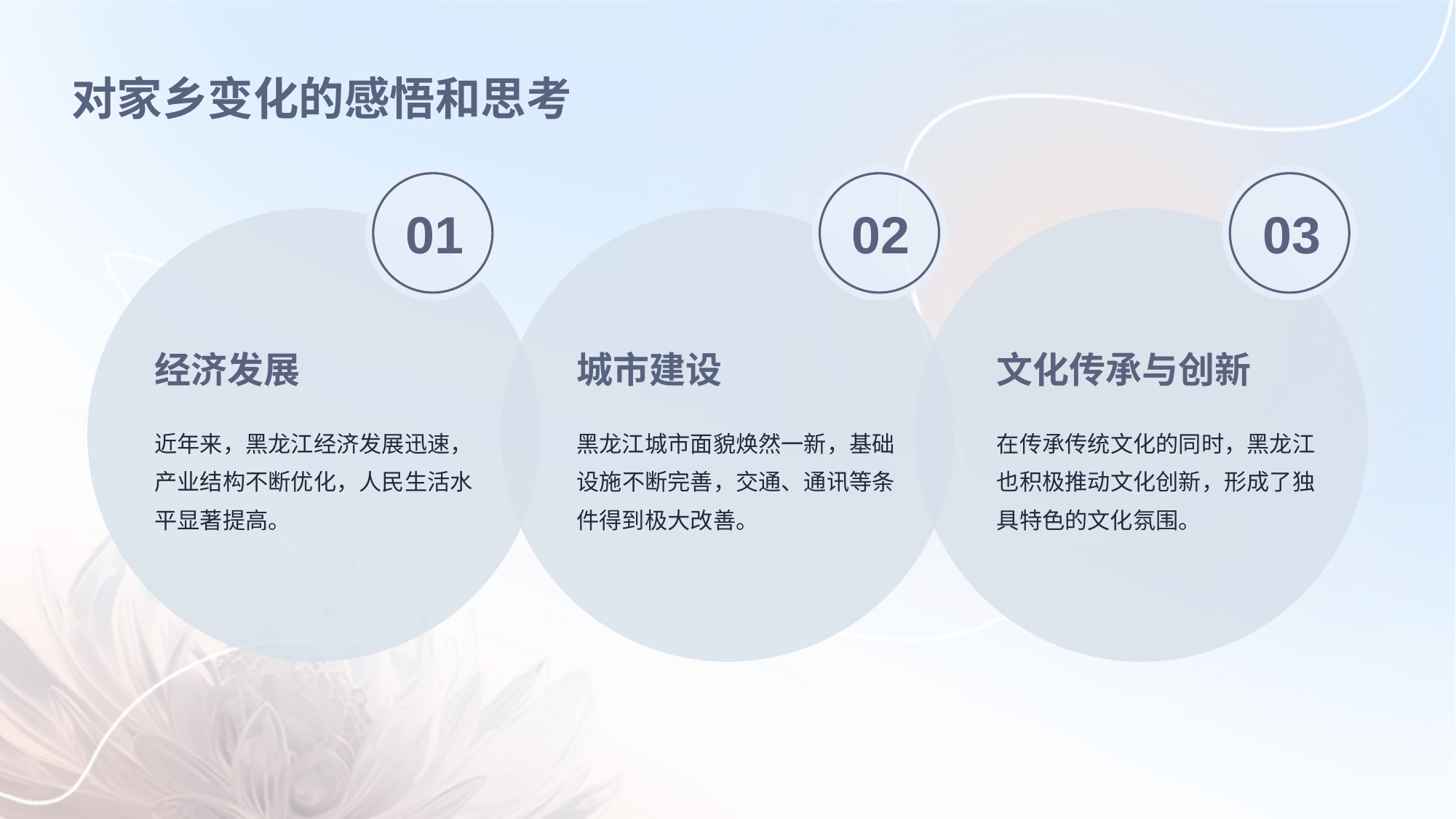

对家乡变化的感悟和思考

01
02
03

经济发展
城市建设
文化传承与创新
近年来，黑龙江经济发展迅速，产业结构不断优化，人民生活水平显著提高。
黑龙江城市面貌焕然一新，基础设施不断完善，交通、通讯等条件得到极大改善。
在传承传统文化的同时，黑龙江也积极推动文化创新，形成了独具特色的文化氛围。